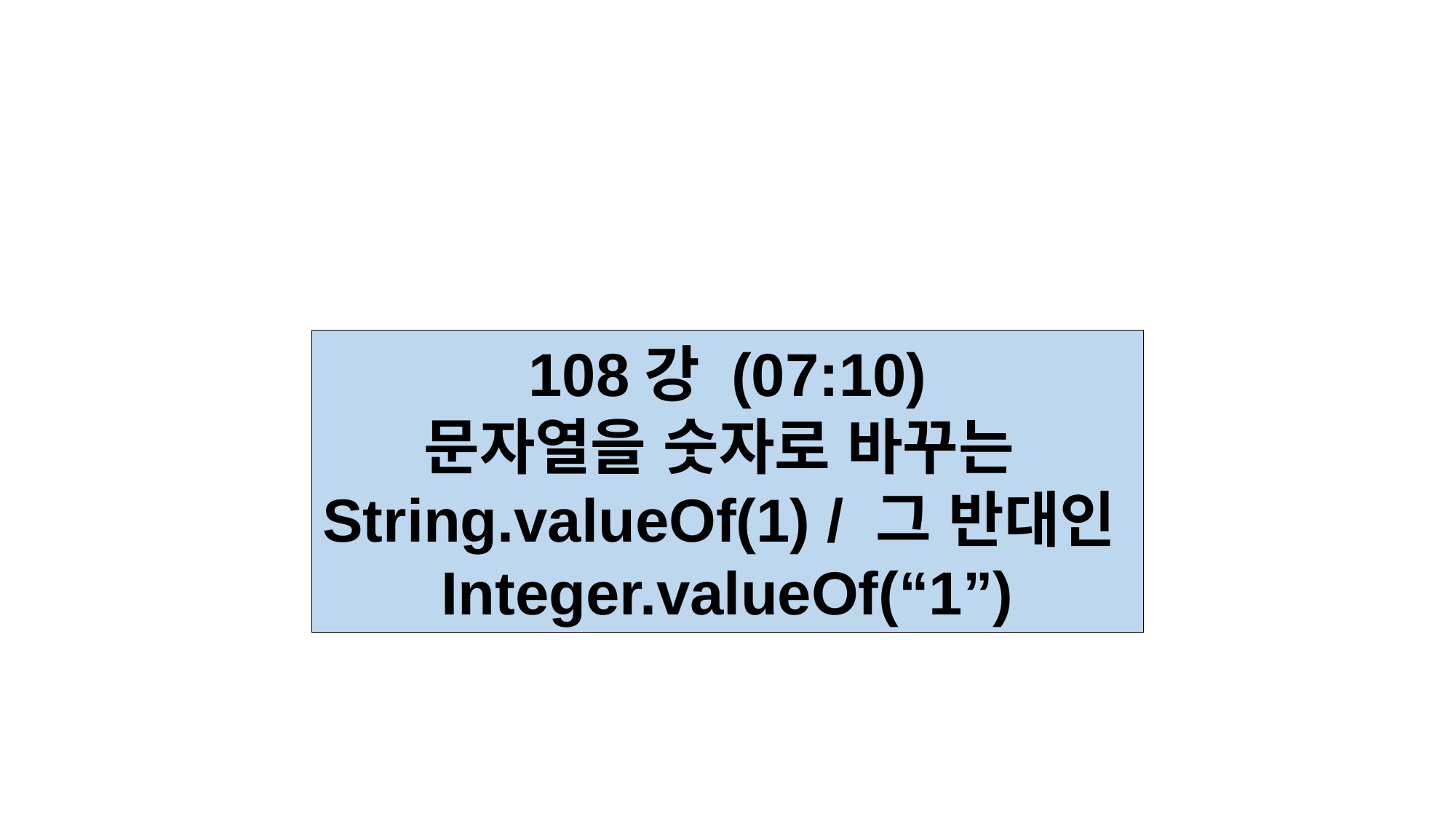

108강 (07:10)
문자열을 숫자로 바꾸는
String.valueOf(1) / 그 반대인
Integer.valueOf(“1”)